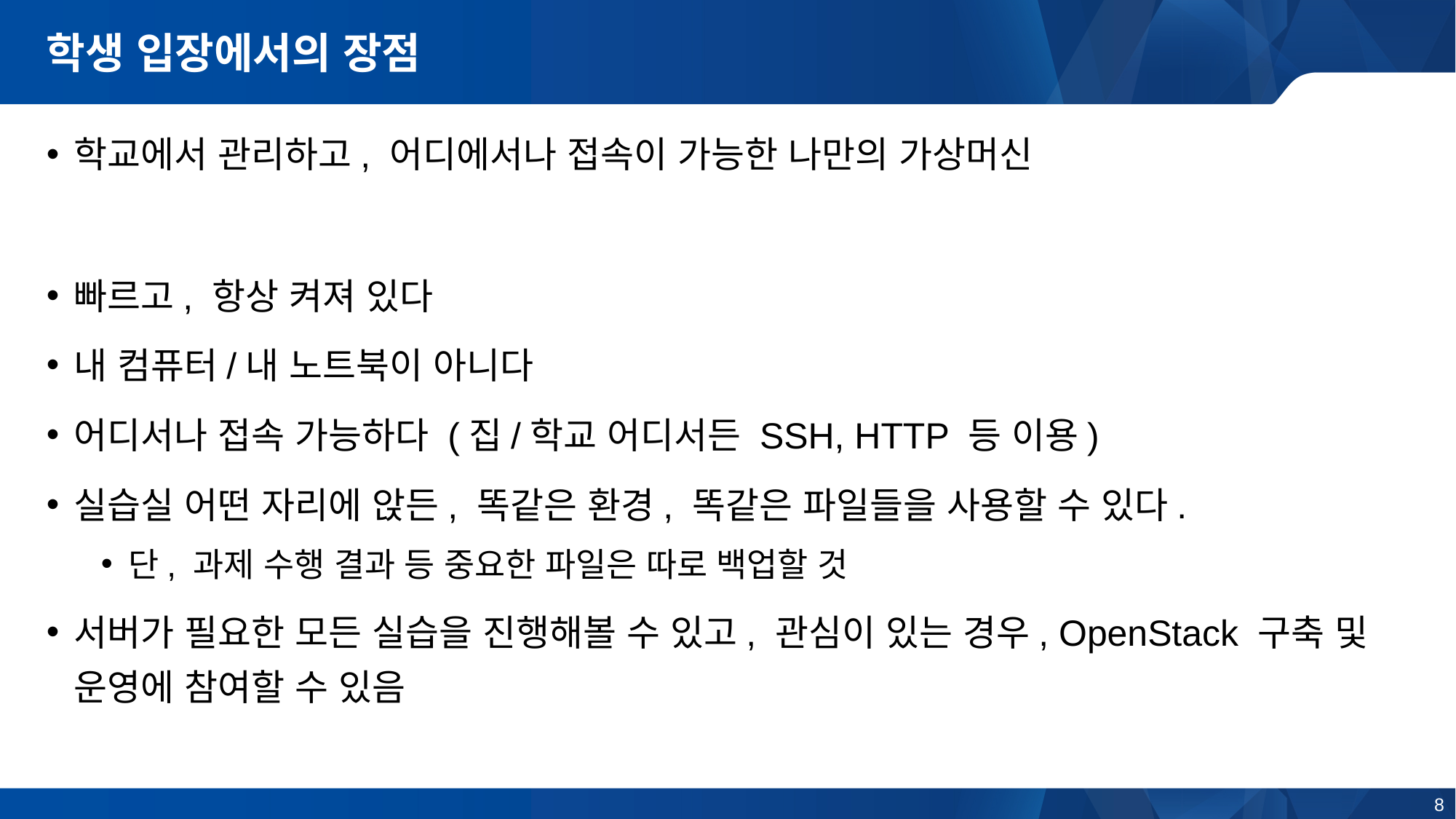

# 학생 입장에서의 장점
학교에서 관리하고, 어디에서나 접속이 가능한 나만의 가상머신

빠르고, 항상 켜져 있다
내 컴퓨터/내 노트북이 아니다
어디서나 접속 가능하다 (집/학교 어디서든 SSH, HTTP 등 이용)
실습실 어떤 자리에 앉든, 똑같은 환경, 똑같은 파일들을 사용할 수 있다.
단, 과제 수행 결과 등 중요한 파일은 따로 백업할 것
서버가 필요한 모든 실습을 진행해볼 수 있고, 관심이 있는 경우, OpenStack 구축 및 운영에 참여할 수 있음
8